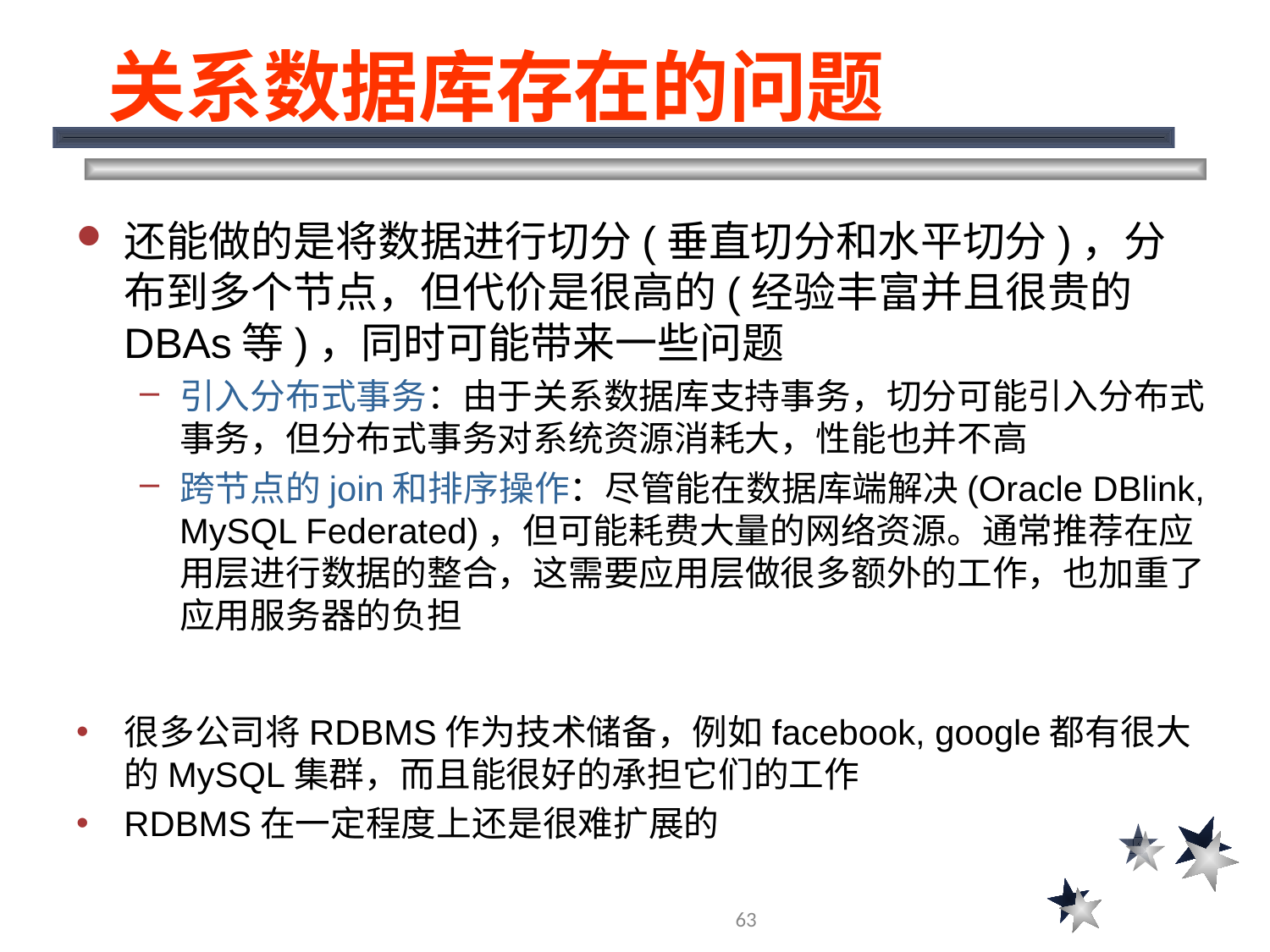

# 关系数据库存在的问题
还能做的是将数据进行切分(垂直切分和水平切分)，分布到多个节点，但代价是很高的(经验丰富并且很贵的DBAs等)，同时可能带来一些问题
引入分布式事务：由于关系数据库支持事务，切分可能引入分布式事务，但分布式事务对系统资源消耗大，性能也并不高
跨节点的join和排序操作：尽管能在数据库端解决(Oracle DBlink, MySQL Federated)，但可能耗费大量的网络资源。通常推荐在应用层进行数据的整合，这需要应用层做很多额外的工作，也加重了应用服务器的负担

很多公司将RDBMS作为技术储备，例如facebook, google都有很大的MySQL集群，而且能很好的承担它们的工作
RDBMS在一定程度上还是很难扩展的
63